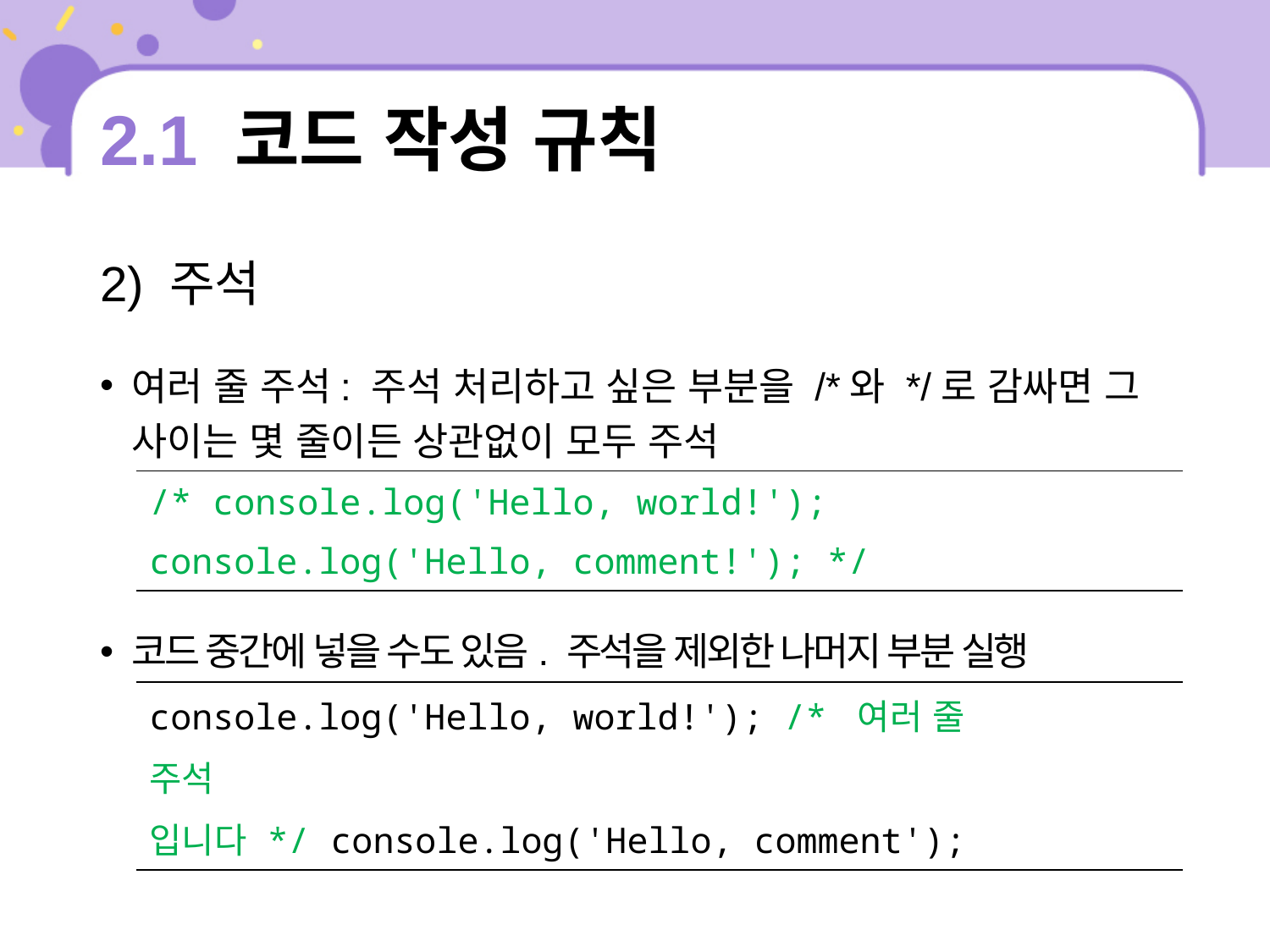

# 2.1 코드 작성 규칙
2) 주석
여러 줄 주석: 주석 처리하고 싶은 부분을 /*와 */로 감싸면 그 사이는 몇 줄이든 상관없이 모두 주석

코드 중간에 넣을 수도 있음. 주석을 제외한 나머지 부분 실행
| /\* console.log('Hello, world!'); console.log('Hello, comment!'); \*/ |
| --- |
| console.log('Hello, world!'); /\* 여러 줄 주석 입니다 \*/ console.log('Hello, comment'); |
| --- |